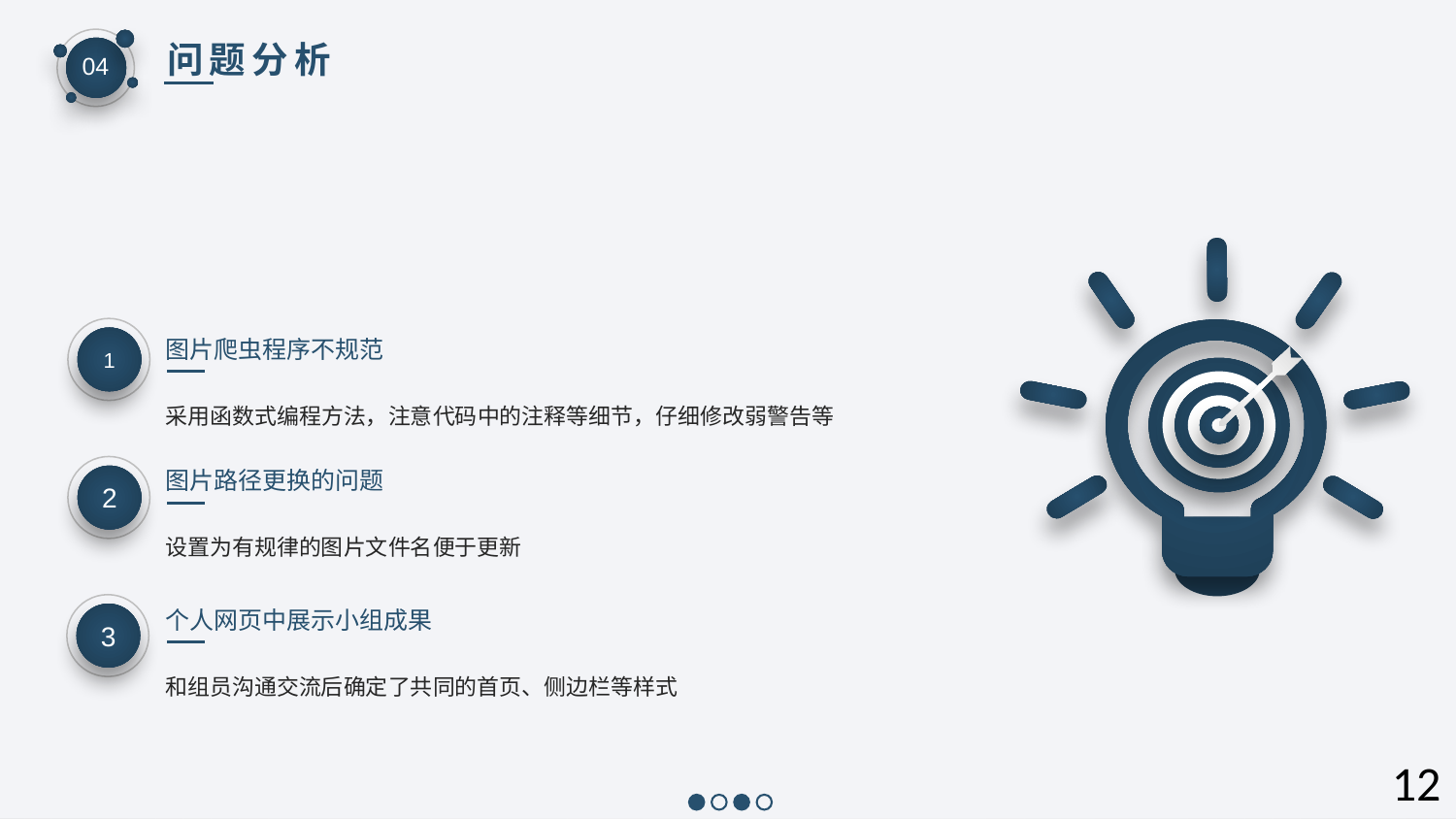

问题分析
04

1
图片爬虫程序不规范
采用函数式编程方法，注意代码中的注释等细节，仔细修改弱警告等

2
图片路径更换的问题
设置为有规律的图片文件名便于更新

3
个人网页中展示小组成果
和组员沟通交流后确定了共同的首页、侧边栏等样式
12